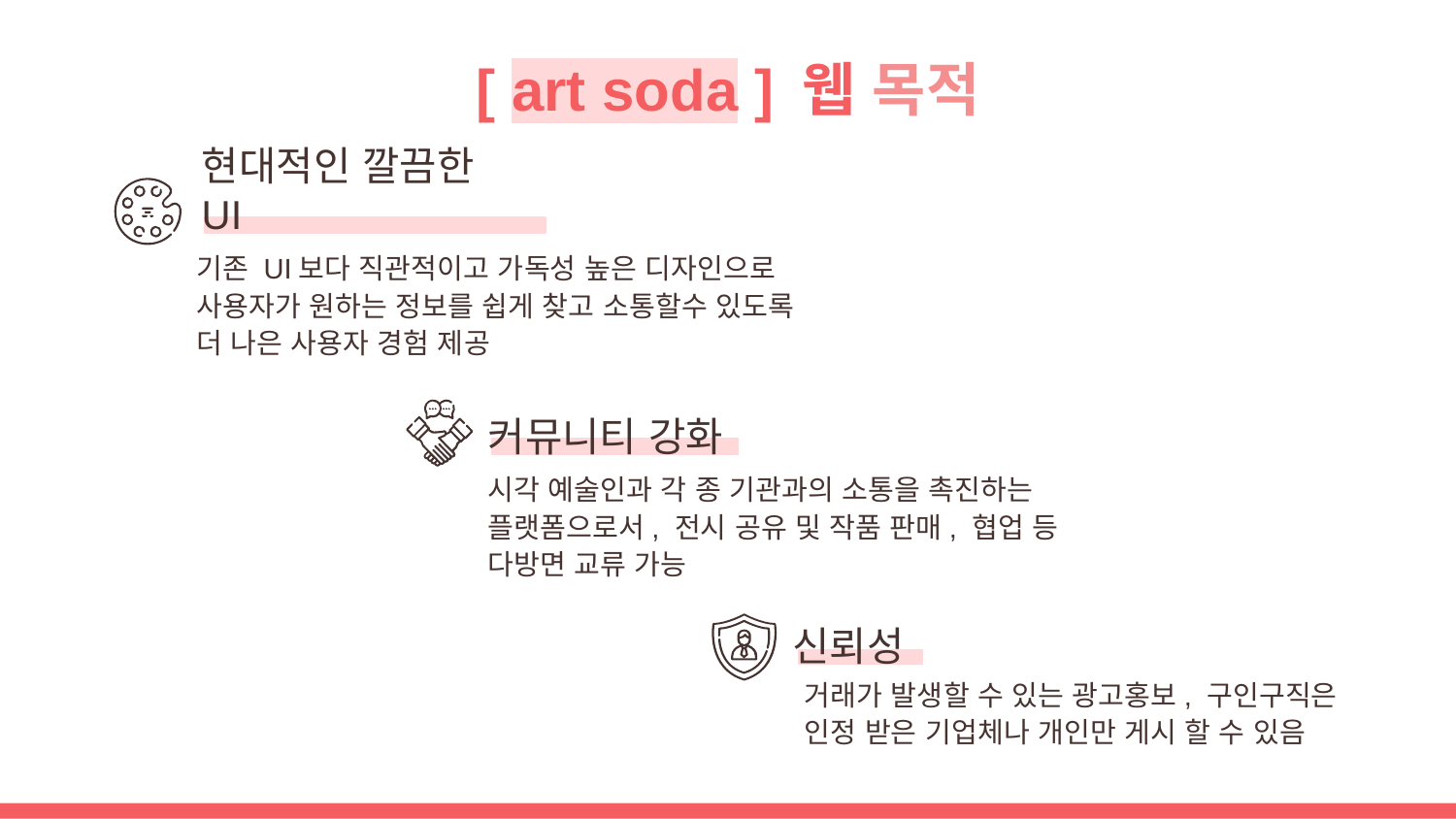

# [ art soda ] 웹 목적

현대적인 깔끔한 UI

기존 UI보다 직관적이고 가독성 높은 디자인으로
사용자가 원하는 정보를 쉽게 찾고 소통할수 있도록
더 나은 사용자 경험 제공
커뮤니티 강화

시각 예술인과 각 종 기관과의 소통을 촉진하는 플랫폼으로서, 전시 공유 및 작품 판매, 협업 등
다방면 교류 가능
신뢰성

거래가 발생할 수 있는 광고홍보, 구인구직은
인정 받은 기업체나 개인만 게시 할 수 있음